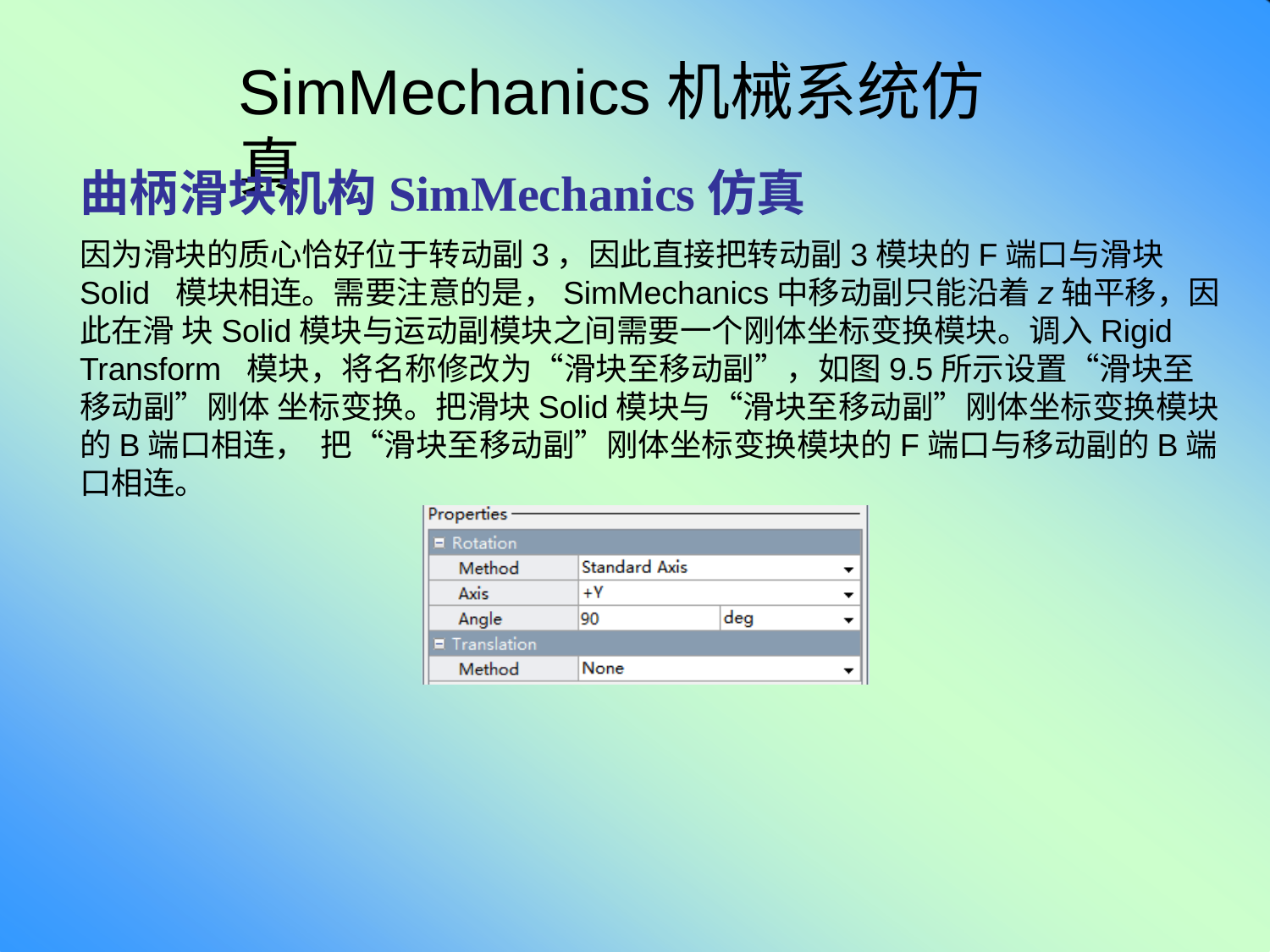

# SimMechanics机械系统仿真
曲柄滑块机构SimMechanics仿真
因为滑块的质心恰好位于转动副3，因此直接把转动副3模块的F端口与滑块Solid  模块相连。需要注意的是，SimMechanics中移动副只能沿着z轴平移，因此在滑 块Solid模块与运动副模块之间需要一个刚体坐标变换模块。调入Rigid Transform  模块，将名称修改为“滑块至移动副”，如图9.5所示设置“滑块至移动副”刚体 坐标变换。把滑块Solid模块与“滑块至移动副”刚体坐标变换模块的B端口相连，  把“滑块至移动副”刚体坐标变换模块的F端口与移动副的B端口相连。